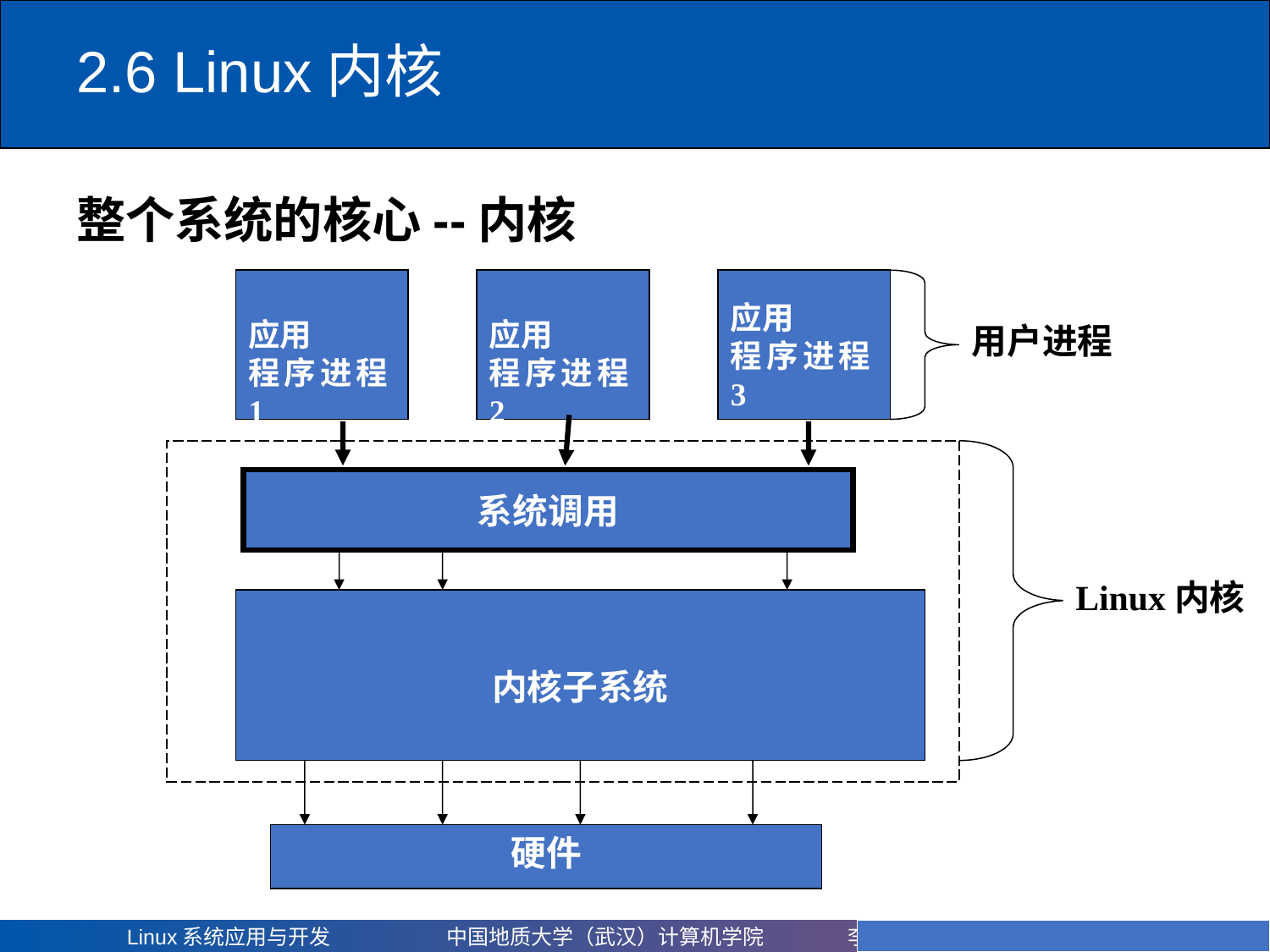

# 2.6 Linux内核
整个系统的核心--内核

应用
程序进程1

应用
程序进程2

应用
程序进程3

用户进程

系统调用
系统调用接口

Linux内核

内核子系统

硬件